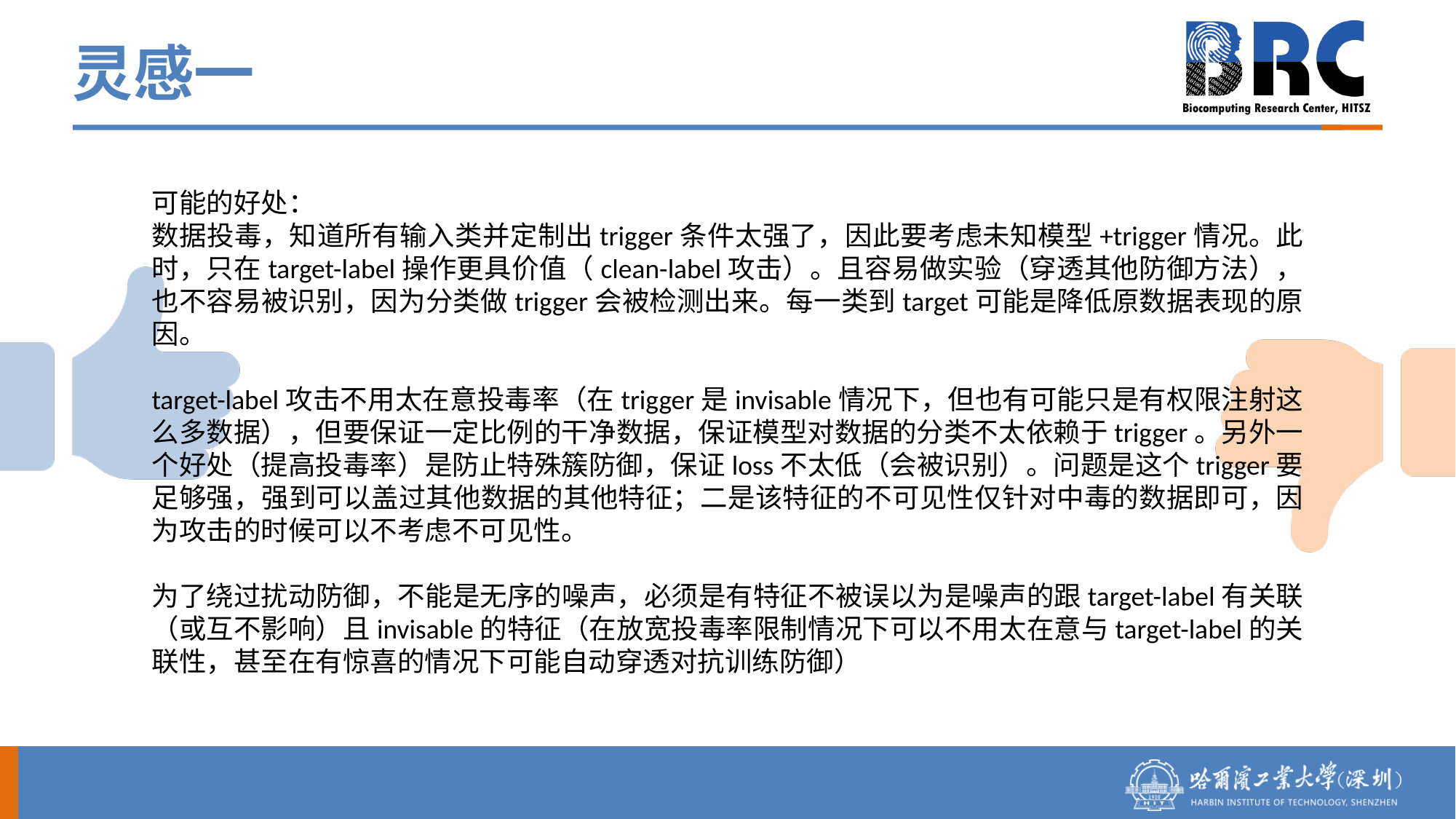

# 灵感一
可能的好处：
数据投毒，知道所有输入类并定制出trigger条件太强了，因此要考虑未知模型+trigger情况。此时，只在target-label操作更具价值（clean-label攻击）。且容易做实验（穿透其他防御方法），也不容易被识别，因为分类做trigger会被检测出来。每一类到target可能是降低原数据表现的原因。

target-label攻击不用太在意投毒率（在trigger是invisable情况下，但也有可能只是有权限注射这么多数据），但要保证一定比例的干净数据，保证模型对数据的分类不太依赖于trigger。另外一个好处（提高投毒率）是防止特殊簇防御，保证loss不太低（会被识别）。问题是这个trigger要足够强，强到可以盖过其他数据的其他特征；二是该特征的不可见性仅针对中毒的数据即可，因为攻击的时候可以不考虑不可见性。

为了绕过扰动防御，不能是无序的噪声，必须是有特征不被误以为是噪声的跟target-label有关联（或互不影响）且invisable的特征（在放宽投毒率限制情况下可以不用太在意与target-label的关联性，甚至在有惊喜的情况下可能自动穿透对抗训练防御）